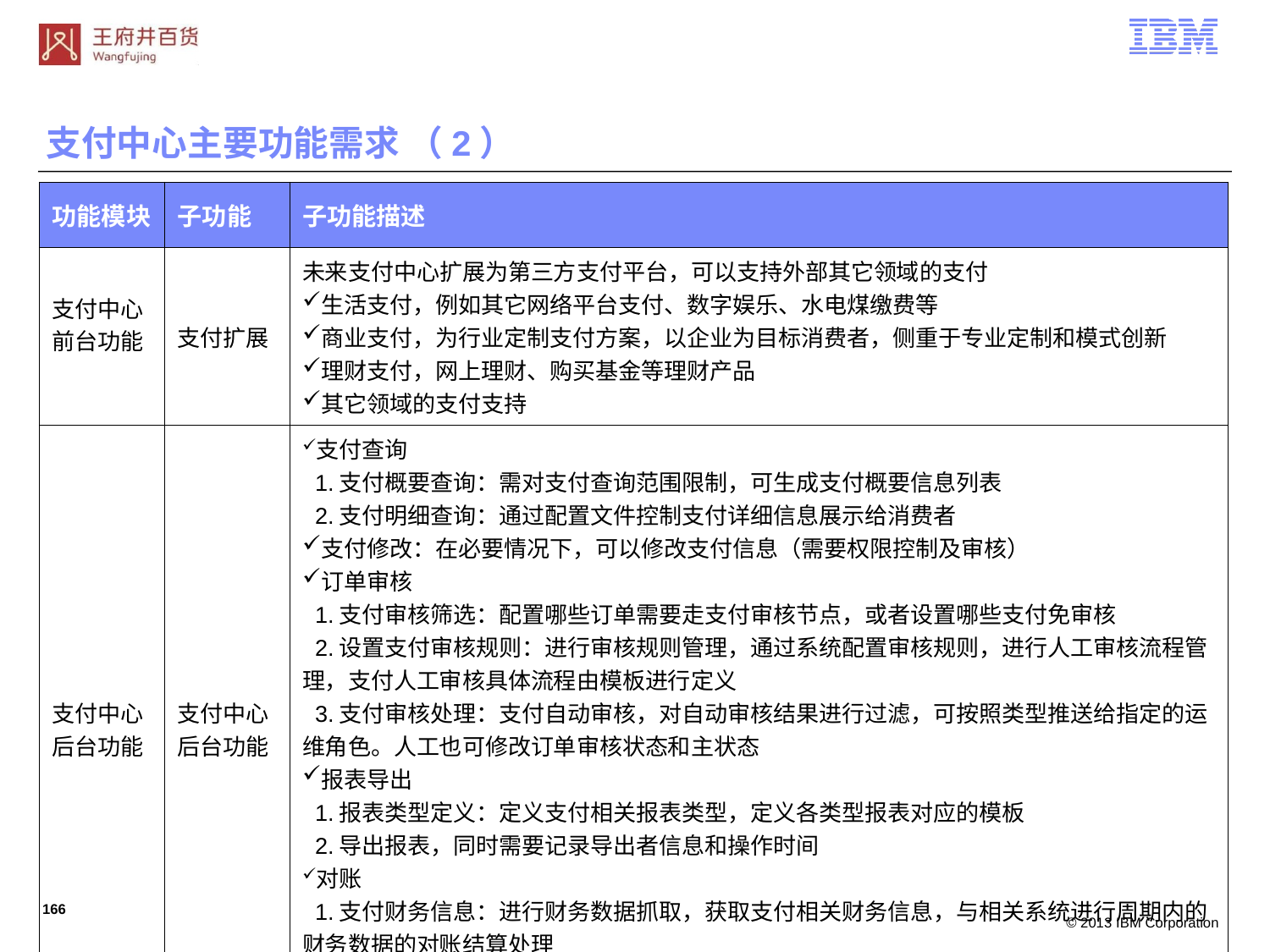

支付中心主要功能需求 （2）
| 功能模块 | 子功能 | 子功能描述 |
| --- | --- | --- |
| 支付中心前台功能 | 支付扩展 | 未来支付中心扩展为第三方支付平台，可以支持外部其它领域的支付 生活支付，例如其它网络平台支付、数字娱乐、水电煤缴费等 商业支付，为行业定制支付方案，以企业为目标消费者，侧重于专业定制和模式创新 理财支付，网上理财、购买基金等理财产品 其它领域的支付支持 |
| 支付中心 后台功能 | 支付中心 后台功能 | 支付查询 1.支付概要查询：需对支付查询范围限制，可生成支付概要信息列表 2.支付明细查询：通过配置文件控制支付详细信息展示给消费者 支付修改：在必要情况下，可以修改支付信息（需要权限控制及审核） 订单审核 1.支付审核筛选：配置哪些订单需要走支付审核节点，或者设置哪些支付免审核 2.设置支付审核规则：进行审核规则管理，通过系统配置审核规则，进行人工审核流程管理，支付人工审核具体流程由模板进行定义 3.支付审核处理：支付自动审核，对自动审核结果进行过滤，可按照类型推送给指定的运维角色。人工也可修改订单审核状态和主状态 报表导出 1.报表类型定义：定义支付相关报表类型，定义各类型报表对应的模板 2.导出报表，同时需要记录导出者信息和操作时间 对账 1.支付财务信息：进行财务数据抓取，获取支付相关财务信息，与相关系统进行周期内的财务数据的对账结算处理 2.对账差异信息：设置对账周期限制规则，展示对账差异的支付列表，同时针对单个的对账差异支付，提供对应支付的详细信息展示 |
166